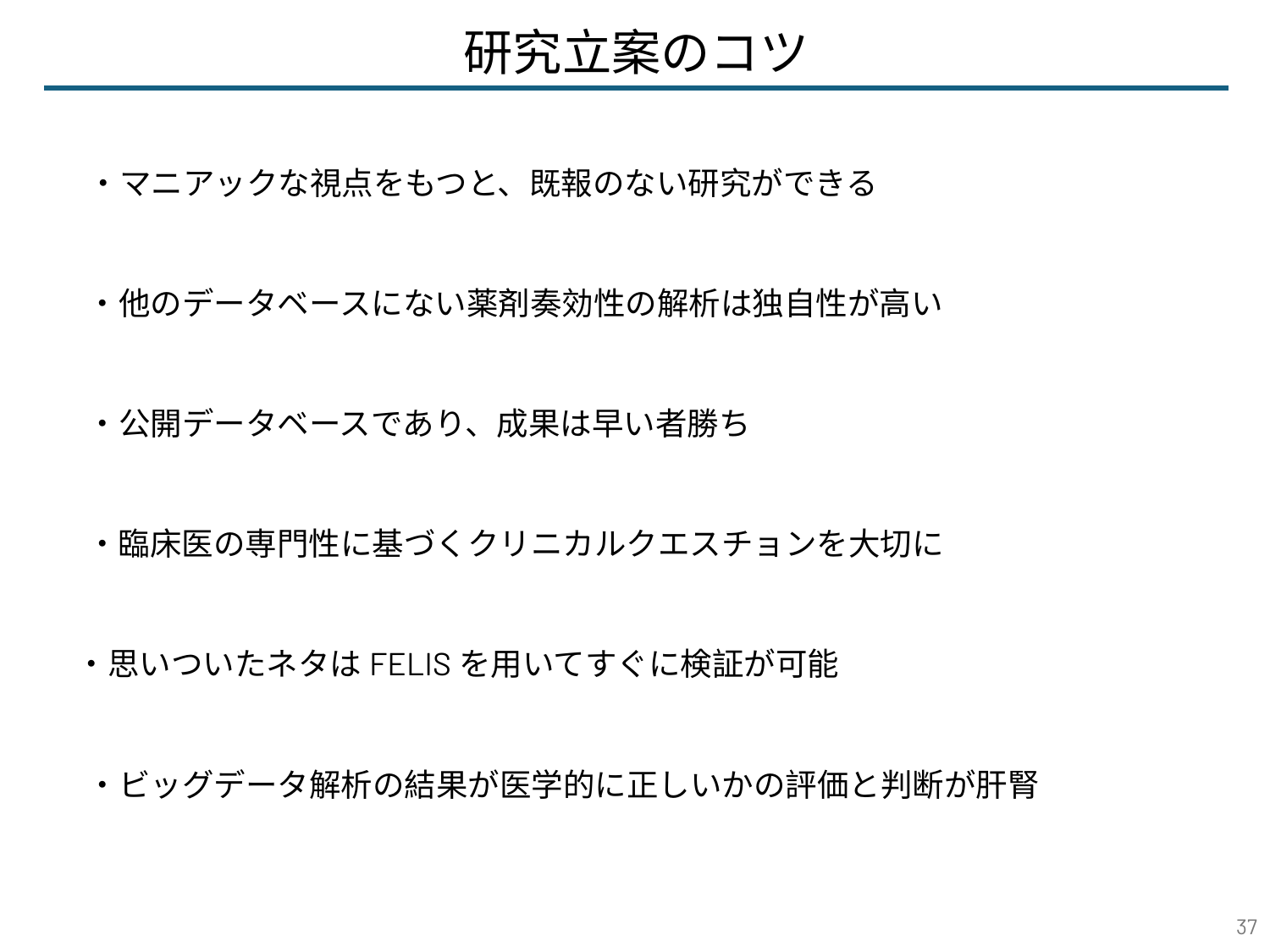

研究立案のコツ
・マニアックな視点をもつと、既報のない研究ができる
・他のデータベースにない薬剤奏効性の解析は独自性が高い
・公開データベースであり、成果は早い者勝ち
・臨床医の専門性に基づくクリニカルクエスチョンを大切に
・思いついたネタはFELISを用いてすぐに検証が可能
・ビッグデータ解析の結果が医学的に正しいかの評価と判断が肝腎
37